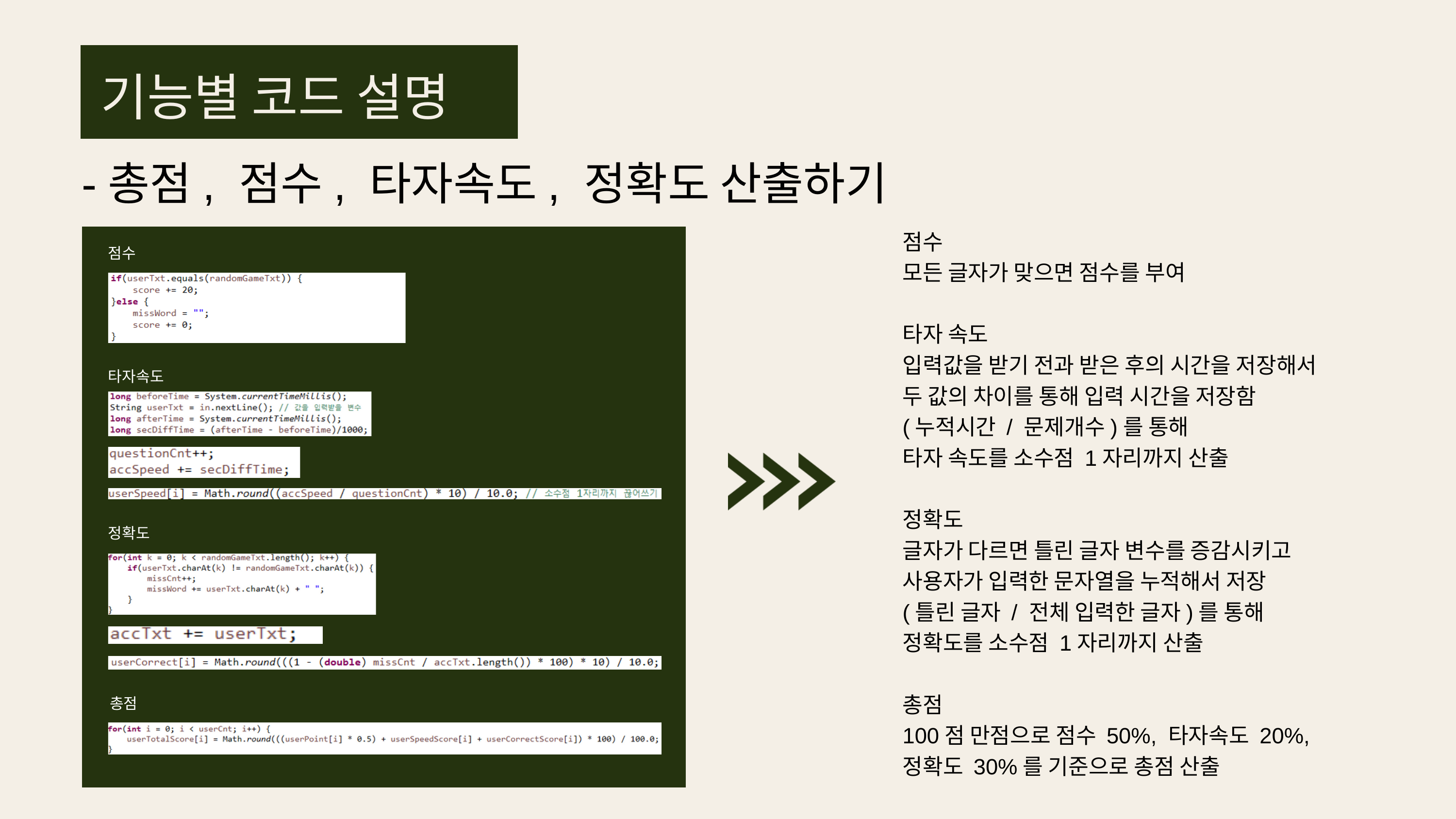

기능별 코드 설명
-총점, 점수, 타자속도, 정확도 산출하기
점수
모든 글자가 맞으면 점수를 부여

타자 속도
입력값을 받기 전과 받은 후의 시간을 저장해서
두 값의 차이를 통해 입력 시간을 저장함
(누적시간 / 문제개수)를 통해
타자 속도를 소수점 1자리까지 산출

정확도
글자가 다르면 틀린 글자 변수를 증감시키고
사용자가 입력한 문자열을 누적해서 저장
(틀린 글자 / 전체 입력한 글자)를 통해
정확도를 소수점 1자리까지 산출

총점
100점 만점으로 점수 50%, 타자속도 20%,
정확도 30%를 기준으로 총점 산출

점수

타자속도

정확도

총점